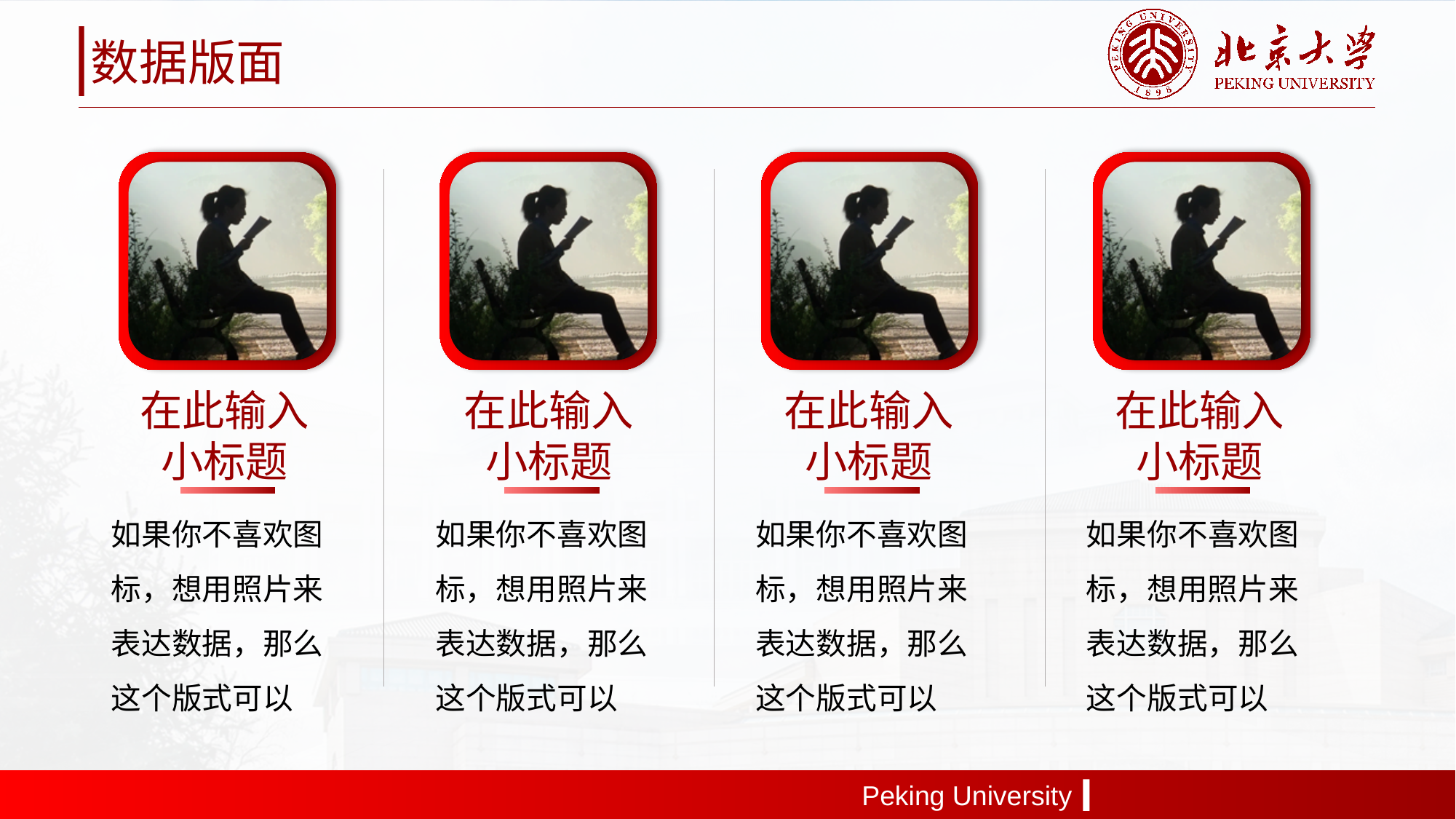

数据版面

在此输入小标题
在此输入小标题
在此输入小标题
在此输入小标题

如果你不喜欢图标，想用照片来表达数据，那么这个版式可以
如果你不喜欢图标，想用照片来表达数据，那么这个版式可以
如果你不喜欢图标，想用照片来表达数据，那么这个版式可以
如果你不喜欢图标，想用照片来表达数据，那么这个版式可以